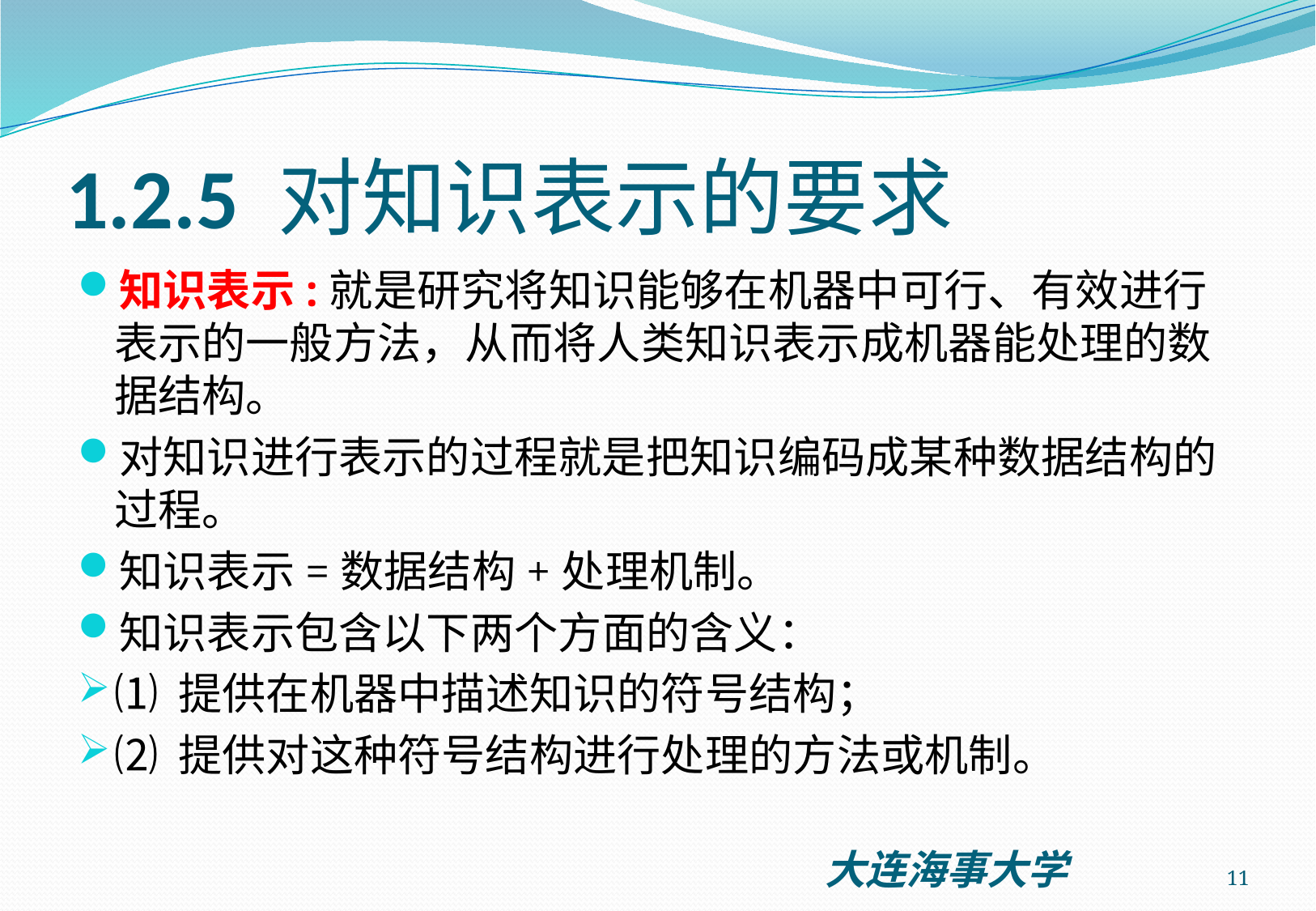

# 1.2.5 对知识表示的要求
知识表示:就是研究将知识能够在机器中可行、有效进行表示的一般方法，从而将人类知识表示成机器能处理的数据结构。
对知识进行表示的过程就是把知识编码成某种数据结构的过程。
知识表示=数据结构+处理机制。
知识表示包含以下两个方面的含义：
⑴ 提供在机器中描述知识的符号结构；
⑵ 提供对这种符号结构进行处理的方法或机制。

11